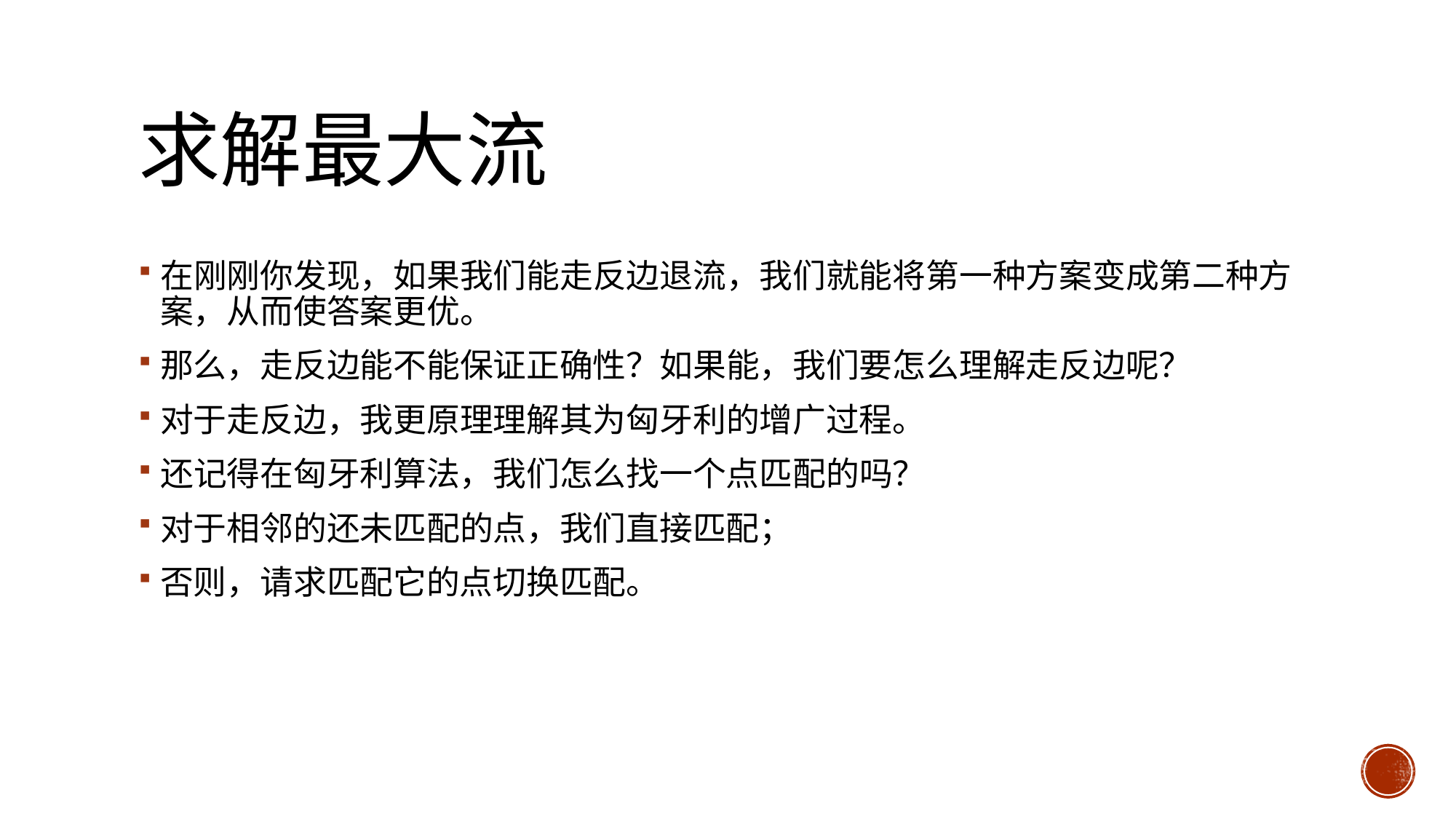

# 求解最大流
在刚刚你发现，如果我们能走反边退流，我们就能将第一种方案变成第二种方案，从而使答案更优。
那么，走反边能不能保证正确性？如果能，我们要怎么理解走反边呢？
对于走反边，我更原理理解其为匈牙利的增广过程。
还记得在匈牙利算法，我们怎么找一个点匹配的吗？
对于相邻的还未匹配的点，我们直接匹配；
否则，请求匹配它的点切换匹配。